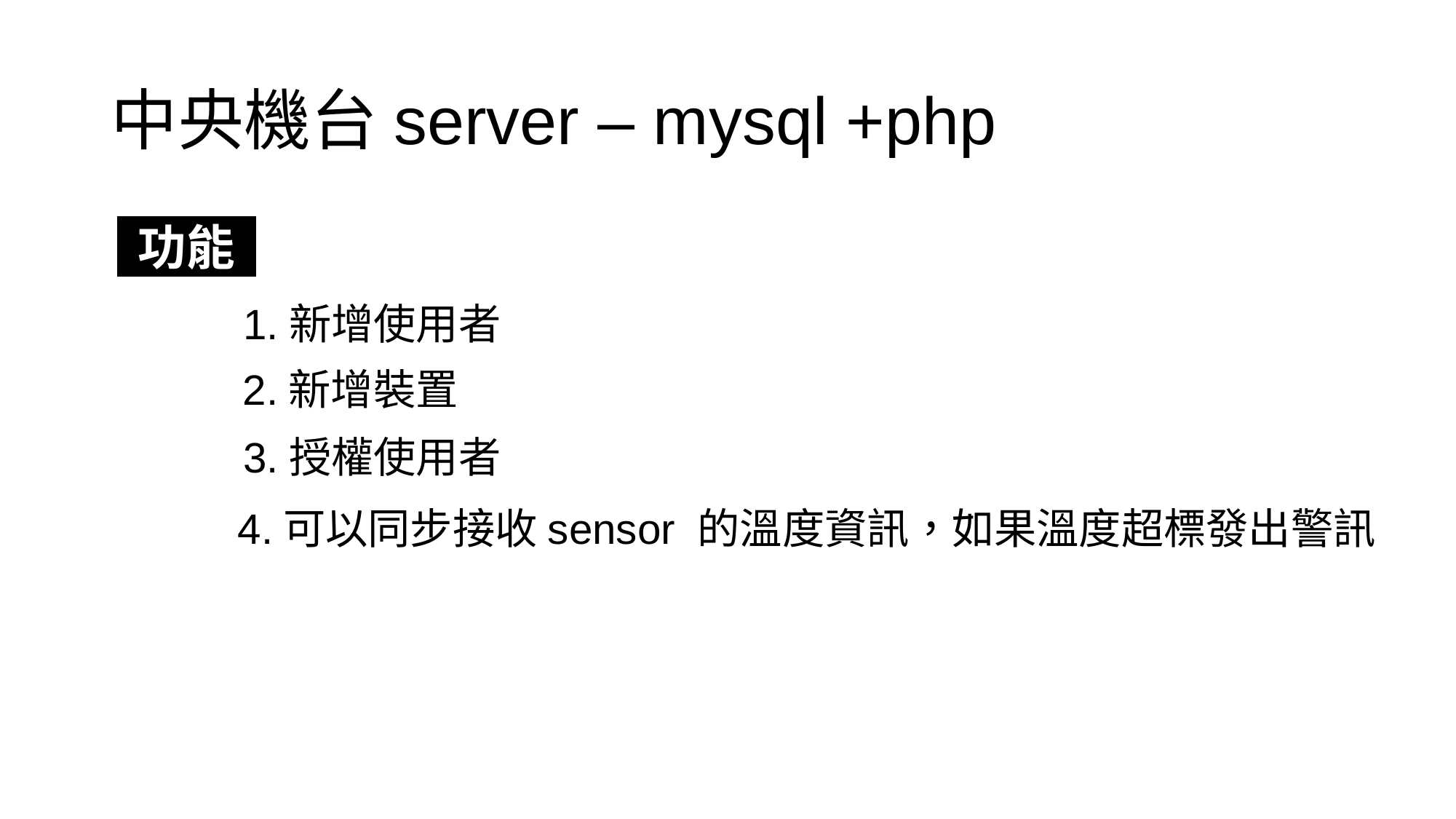

# 中央機台server – mysql +php
功能

1.新增使用者
2.新增裝置
3.授權使用者
4.可以同步接收sensor 的溫度資訊，如果溫度超標發出警訊